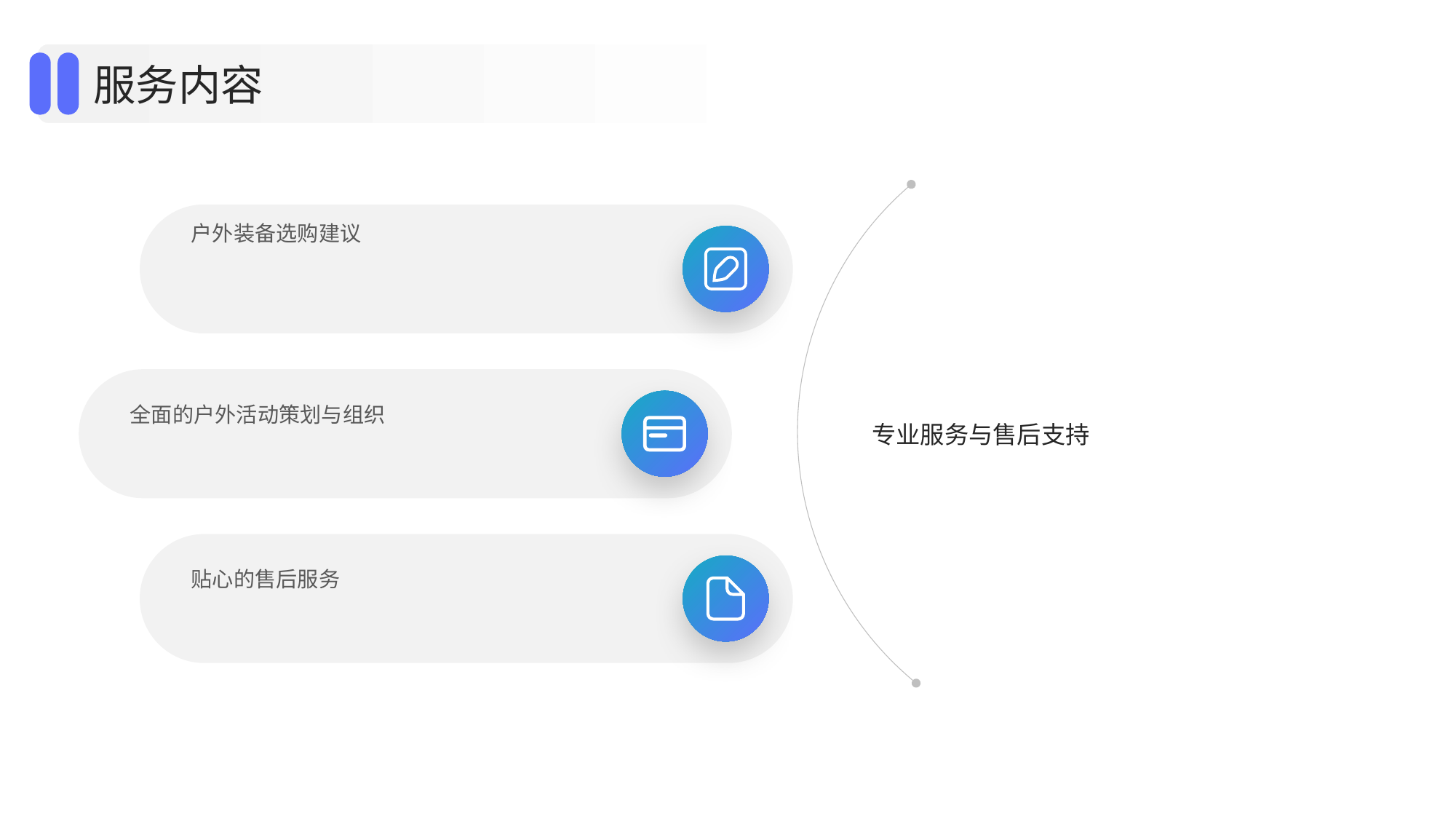

服务内容

户外装备选购建议

专业服务与售后支持

全面的户外活动策划与组织

贴心的售后服务